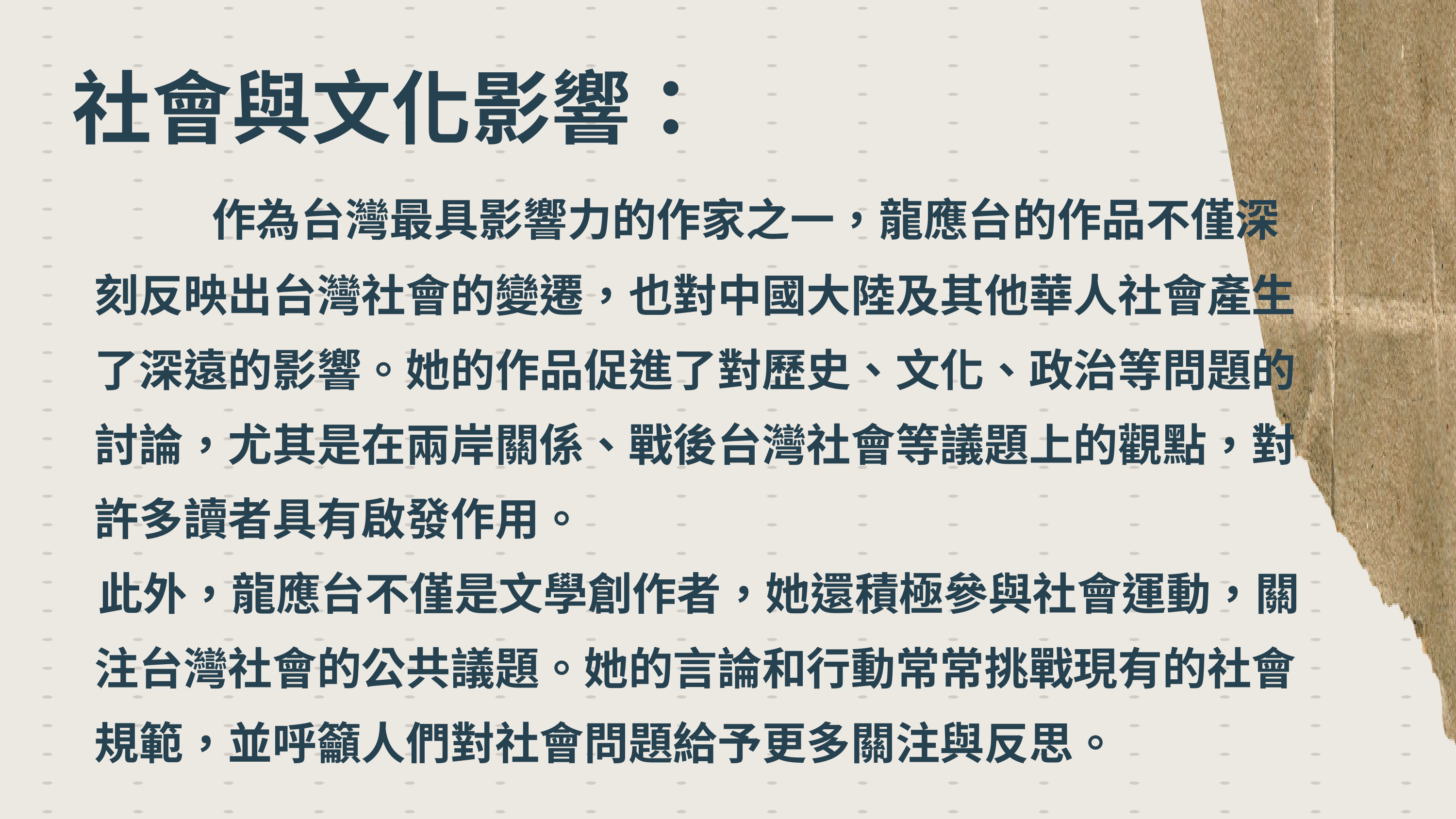

社會與文化影響：
            作為台灣最具影響力的作家之一，龍應台的作品不僅深刻反映出台灣社會的變遷，也對中國大陸及其他華人社會產生了深遠的影響。她的作品促進了對歷史、文化、政治等問題的討論，尤其是在兩岸關係、戰後台灣社會等議題上的觀點，對許多讀者具有啟發作用。
  此外，龍應台不僅是文學創作者，她還積極參與社會運動，關注台灣社會的公共議題。她的言論和行動常常挑戰現有的社會規範，並呼籲人們對社會問題給予更多關注與反思。